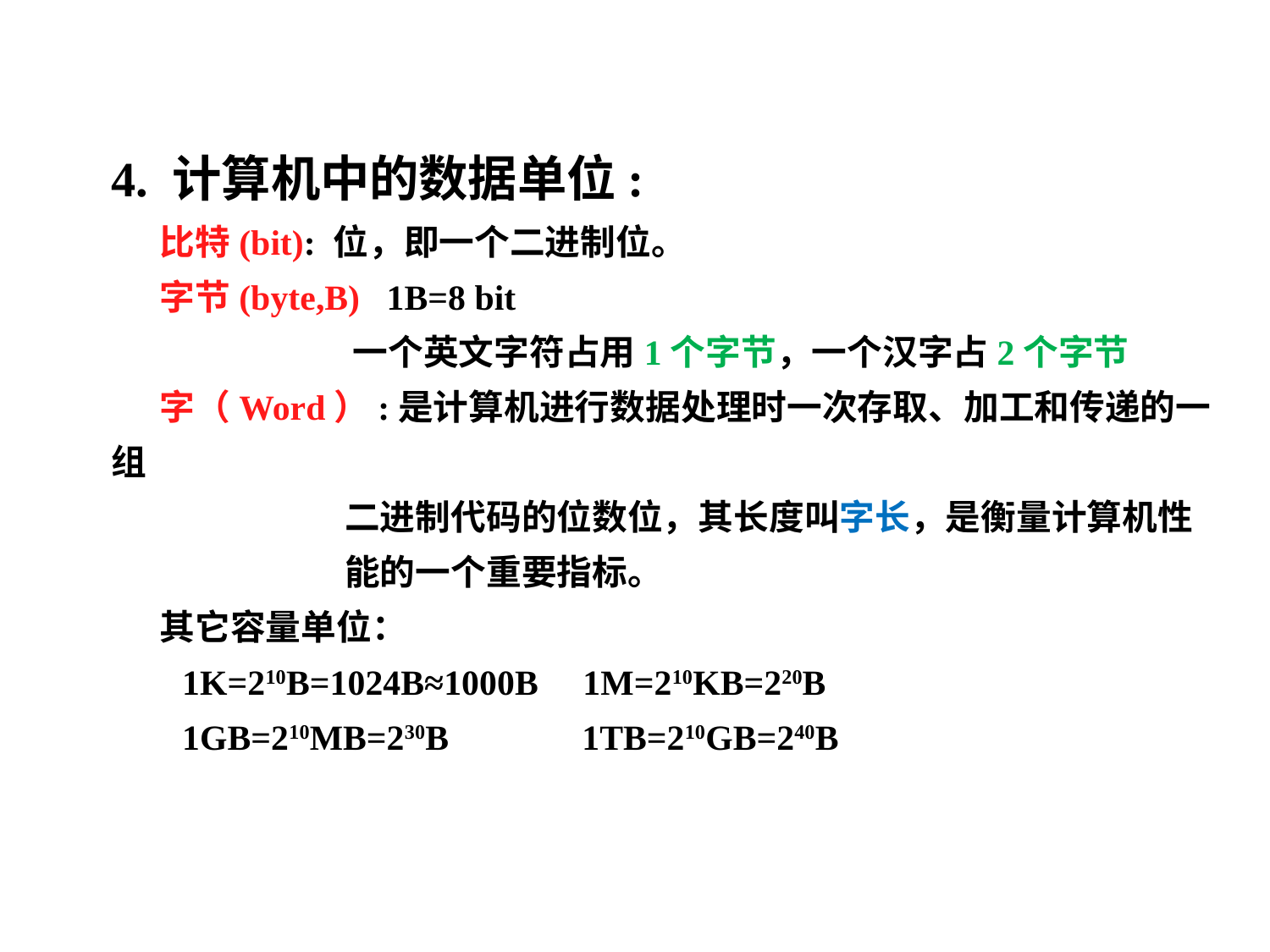

4. 计算机中的数据单位:
     比特(bit): 位，即一个二进制位。
     字节(byte,B)   1B=8 bit
                             一个英文字符占用1个字节，一个汉字占2个字节
     字（Word）:是计算机进行数据处理时一次存取、加工和传递的一组
                            二进制代码的位数位，其长度叫字长，是衡量计算机性
                            能的一个重要指标。
     其它容量单位：
        1K=210B=1024B≈1000B     1M=210KB=220B
        1GB=210MB=230B               1TB=210GB=240B